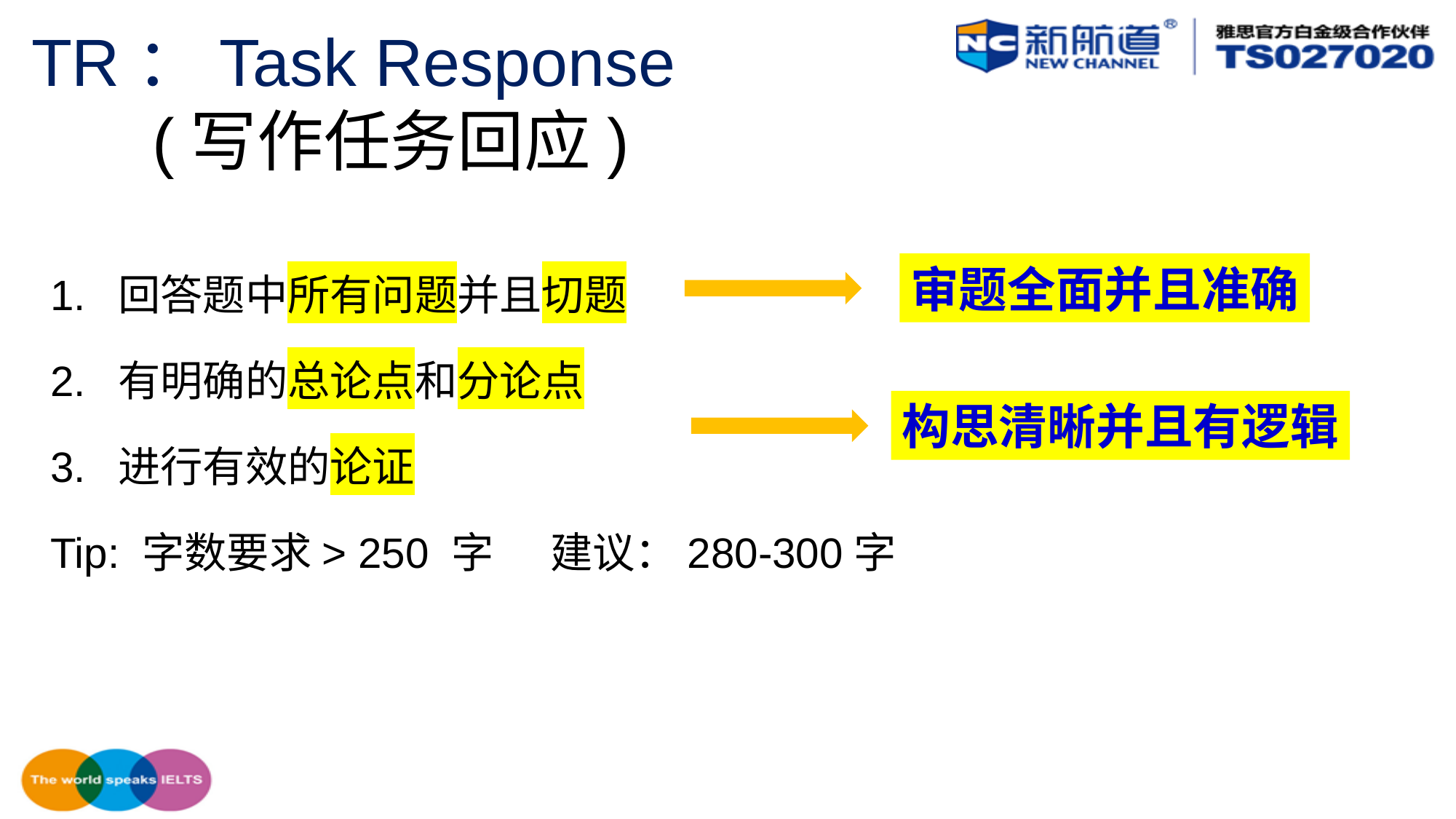

TR：Task Response
    (写作任务回应)
回答题中所有问题并且切题
有明确的总论点和分论点
进行有效的论证
Tip: 字数要求> 250 字      建议：280-300字
审题全面并且准确

构思清晰并且有逻辑